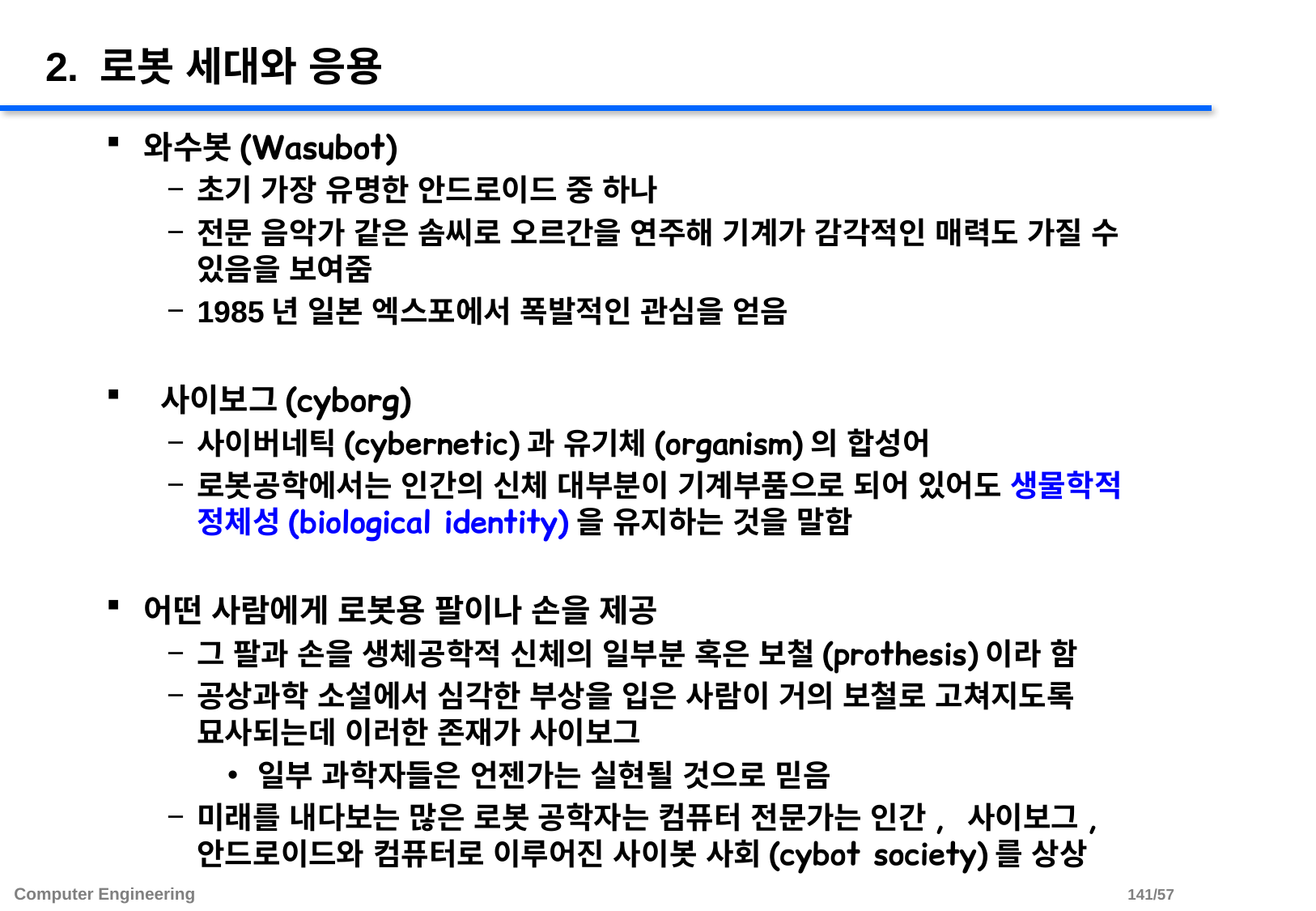

# 2. 로봇 세대와 응용
와수봇(Wasubot)
초기 가장 유명한 안드로이드 중 하나
전문 음악가 같은 솜씨로 오르간을 연주해 기계가 감각적인 매력도 가질 수 있음을 보여줌
1985년 일본 엑스포에서 폭발적인 관심을 얻음

 사이보그(cyborg)
사이버네틱(cybernetic)과 유기체(organism)의 합성어
로봇공학에서는 인간의 신체 대부분이 기계부품으로 되어 있어도 생물학적 정체성(biological identity)을 유지하는 것을 말함

어떤 사람에게 로봇용 팔이나 손을 제공
그 팔과 손을 생체공학적 신체의 일부분 혹은 보철(prothesis)이라 함
공상과학 소설에서 심각한 부상을 입은 사람이 거의 보철로 고쳐지도록 묘사되는데 이러한 존재가 사이보그
일부 과학자들은 언젠가는 실현될 것으로 믿음
미래를 내다보는 많은 로봇 공학자는 컴퓨터 전문가는 인간, 사이보그, 안드로이드와 컴퓨터로 이루어진 사이봇 사회(cybot society)를 상상